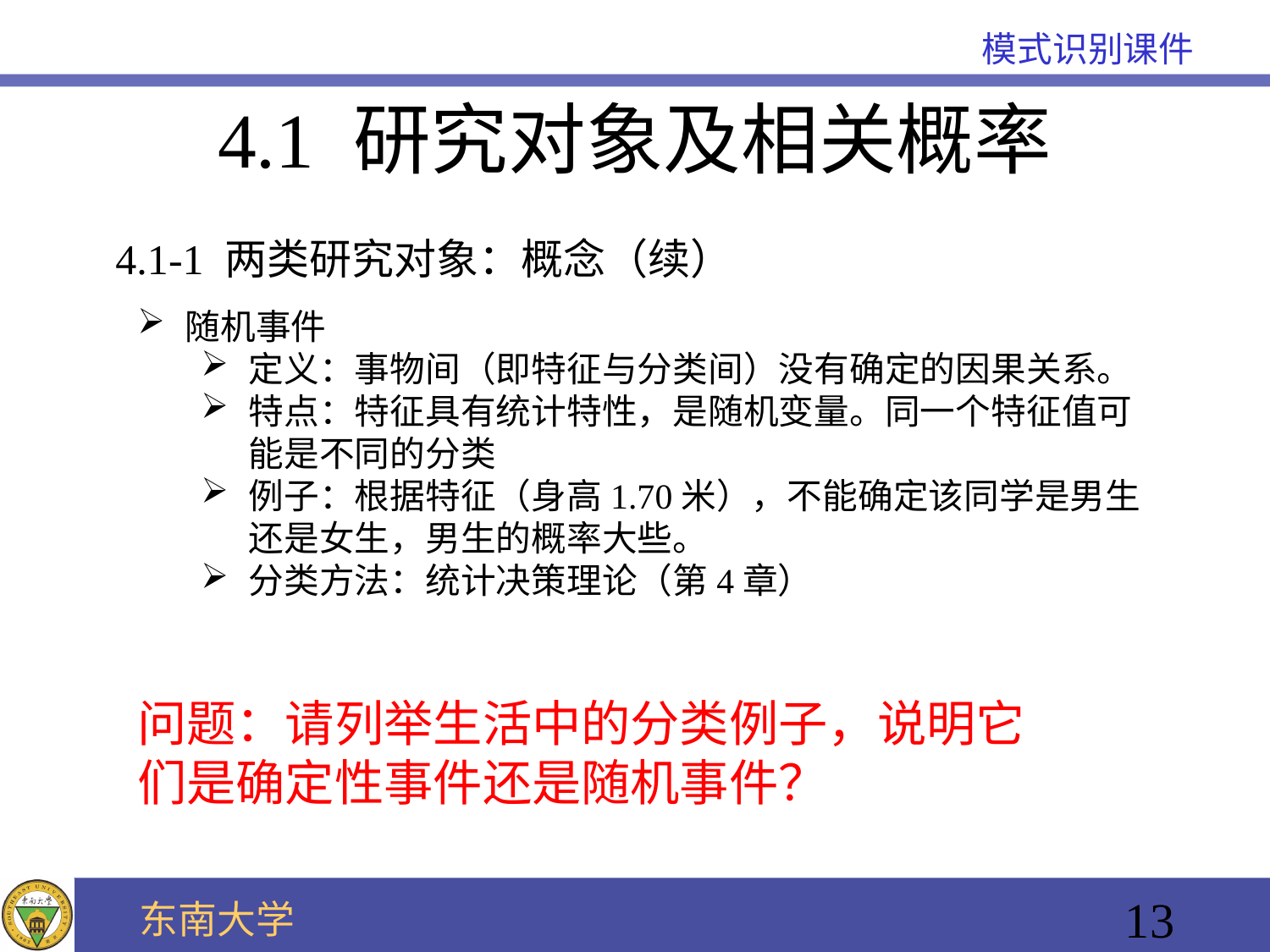

4.1 研究对象及相关概率
4.1-1 两类研究对象：概念（续）
随机事件
定义：事物间（即特征与分类间）没有确定的因果关系。
特点：特征具有统计特性，是随机变量。同一个特征值可能是不同的分类
例子：根据特征（身高1.70米），不能确定该同学是男生还是女生，男生的概率大些。
分类方法：统计决策理论（第4章）
问题：请列举生活中的分类例子，说明它们是确定性事件还是随机事件？
13